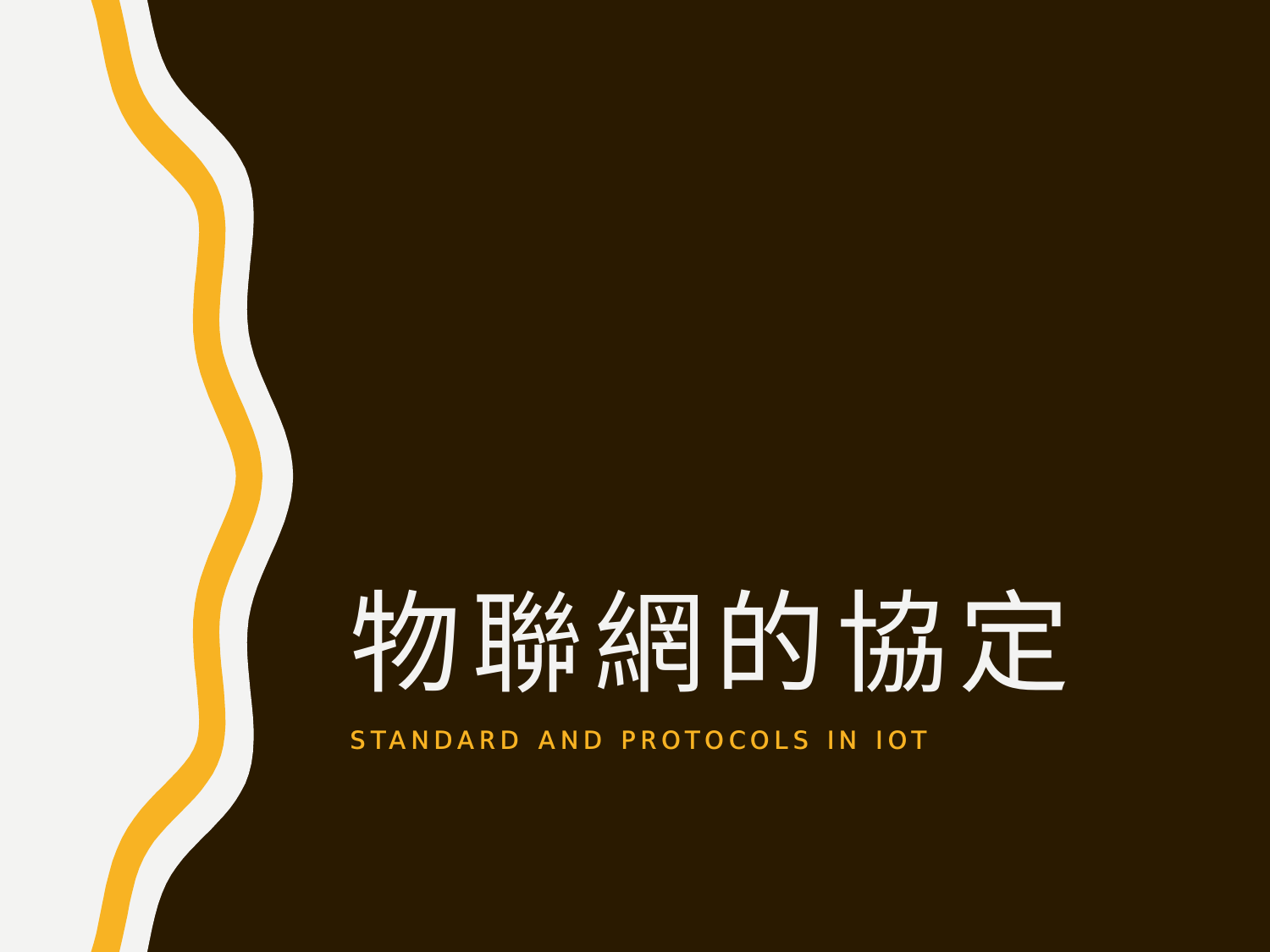

# 物聯網的協定
Standard and protocols in iot